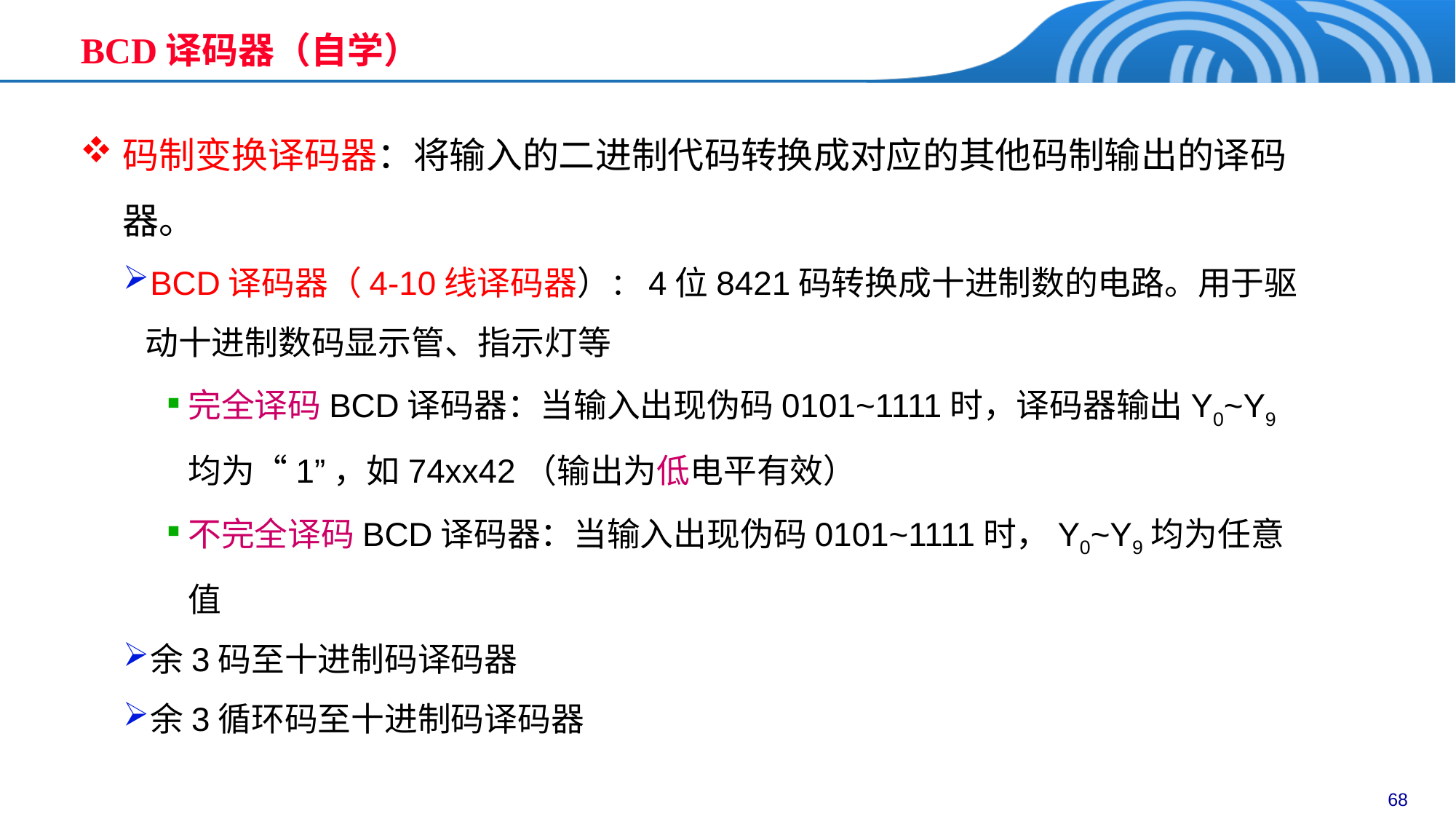

# BCD译码器（自学）
码制变换译码器：将输入的二进制代码转换成对应的其他码制输出的译码器。
BCD译码器（4-10线译码器）：4位8421码转换成十进制数的电路。用于驱动十进制数码显示管、指示灯等
完全译码BCD译码器：当输入出现伪码0101~1111时，译码器输出Y0~Y9均为“1”，如74xx42（输出为低电平有效）
不完全译码BCD译码器：当输入出现伪码0101~1111时，Y0~Y9均为任意值
余3码至十进制码译码器
余3循环码至十进制码译码器